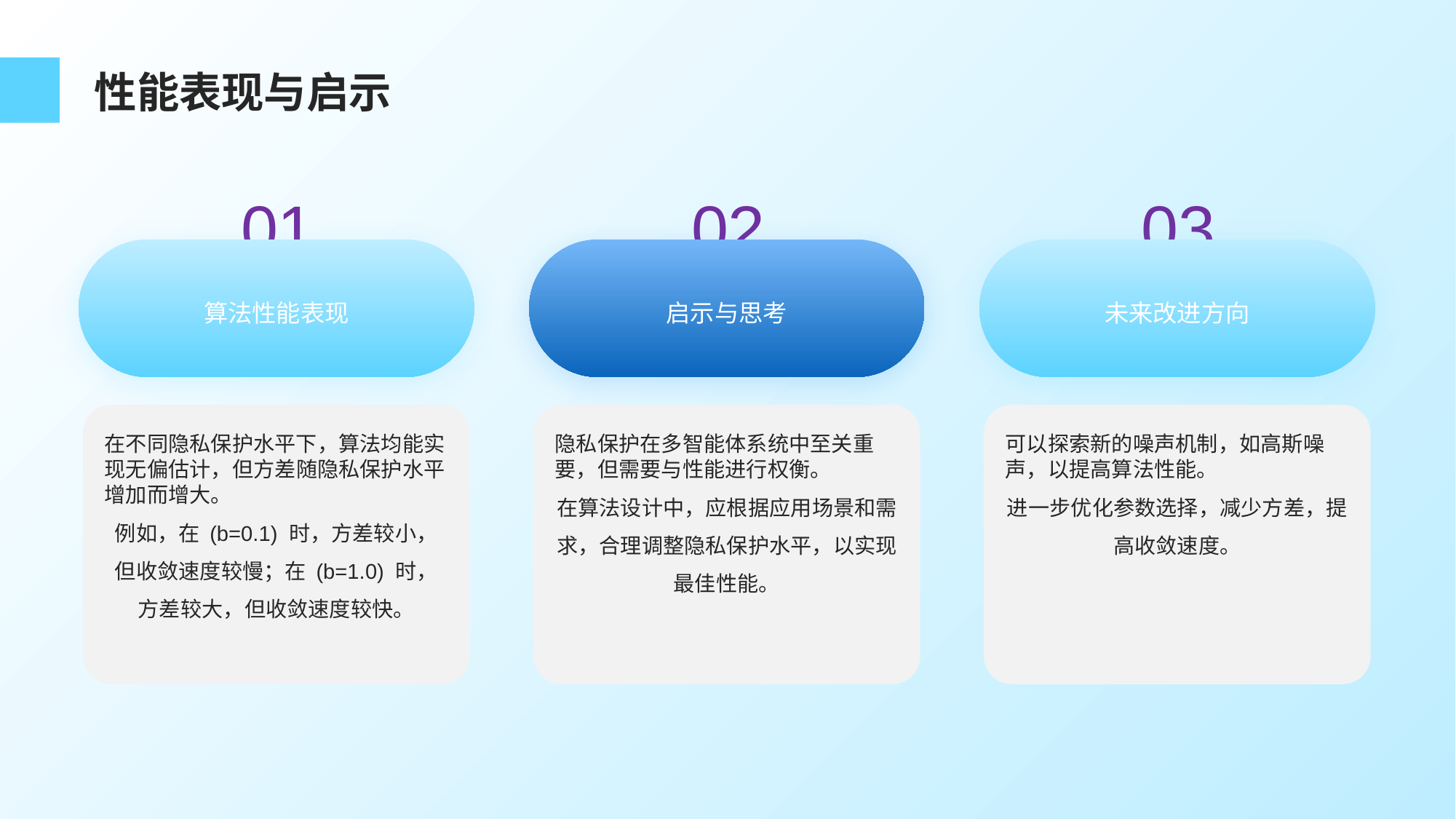

性能表现与启示
01
02
03

算法性能表现
启示与思考
未来改进方向

在不同隐私保护水平下，算法均能实现无偏估计，但方差随隐私保护水平增加而增大。
例如，在 (b=0.1) 时，方差较小，但收敛速度较慢；在 (b=1.0) 时，方差较大，但收敛速度较快。
隐私保护在多智能体系统中至关重要，但需要与性能进行权衡。
在算法设计中，应根据应用场景和需求，合理调整隐私保护水平，以实现最佳性能。
可以探索新的噪声机制，如高斯噪声，以提高算法性能。
进一步优化参数选择，减少方差，提高收敛速度。